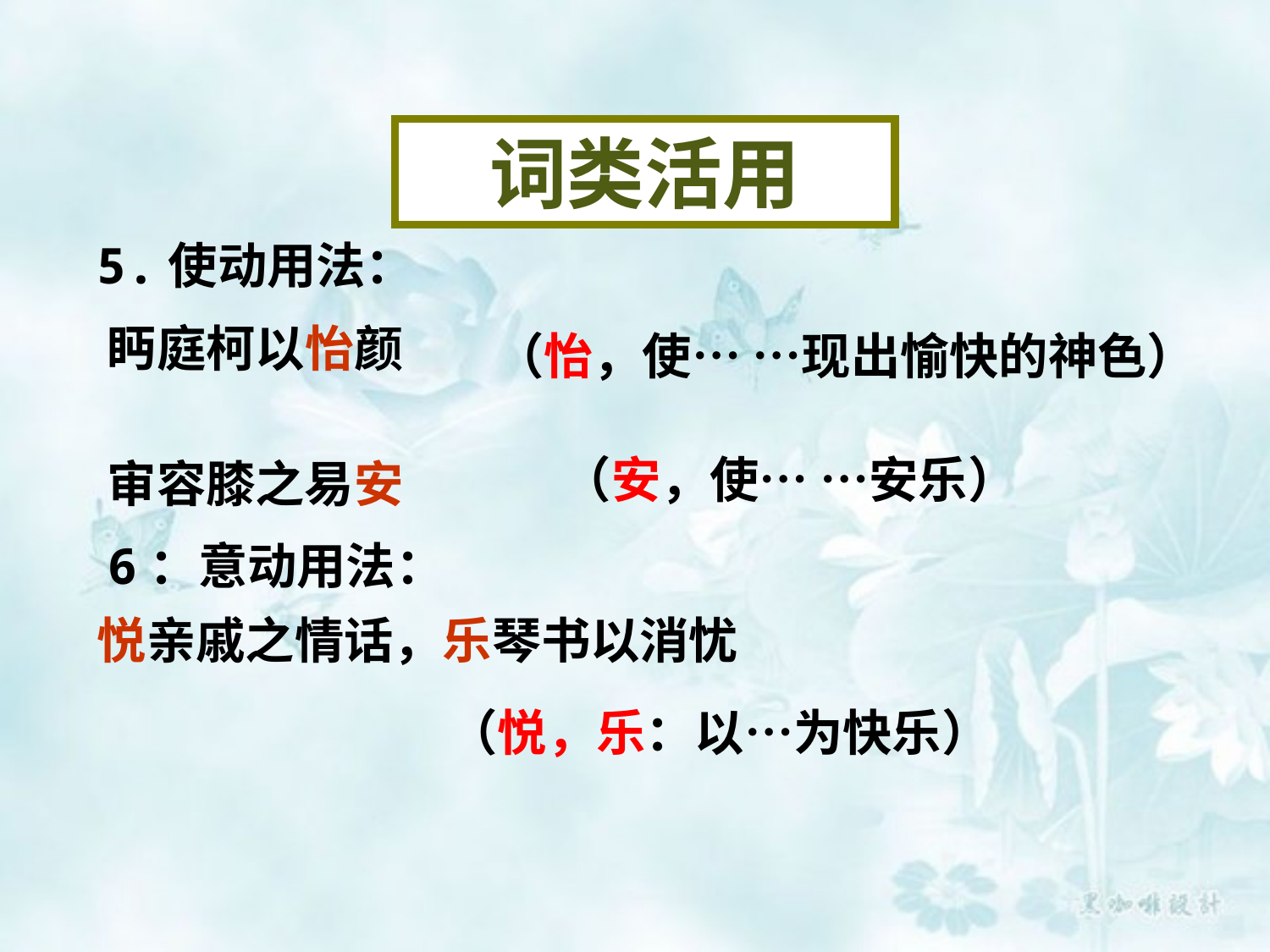

词类活用
5.使动用法：
眄庭柯以怡颜

审容膝之易安
（怡，使… …现出愉快的神色）
（安，使… …安乐）
6：意动用法：
悦亲戚之情话，乐琴书以消忧
（悦，乐：以…为快乐）